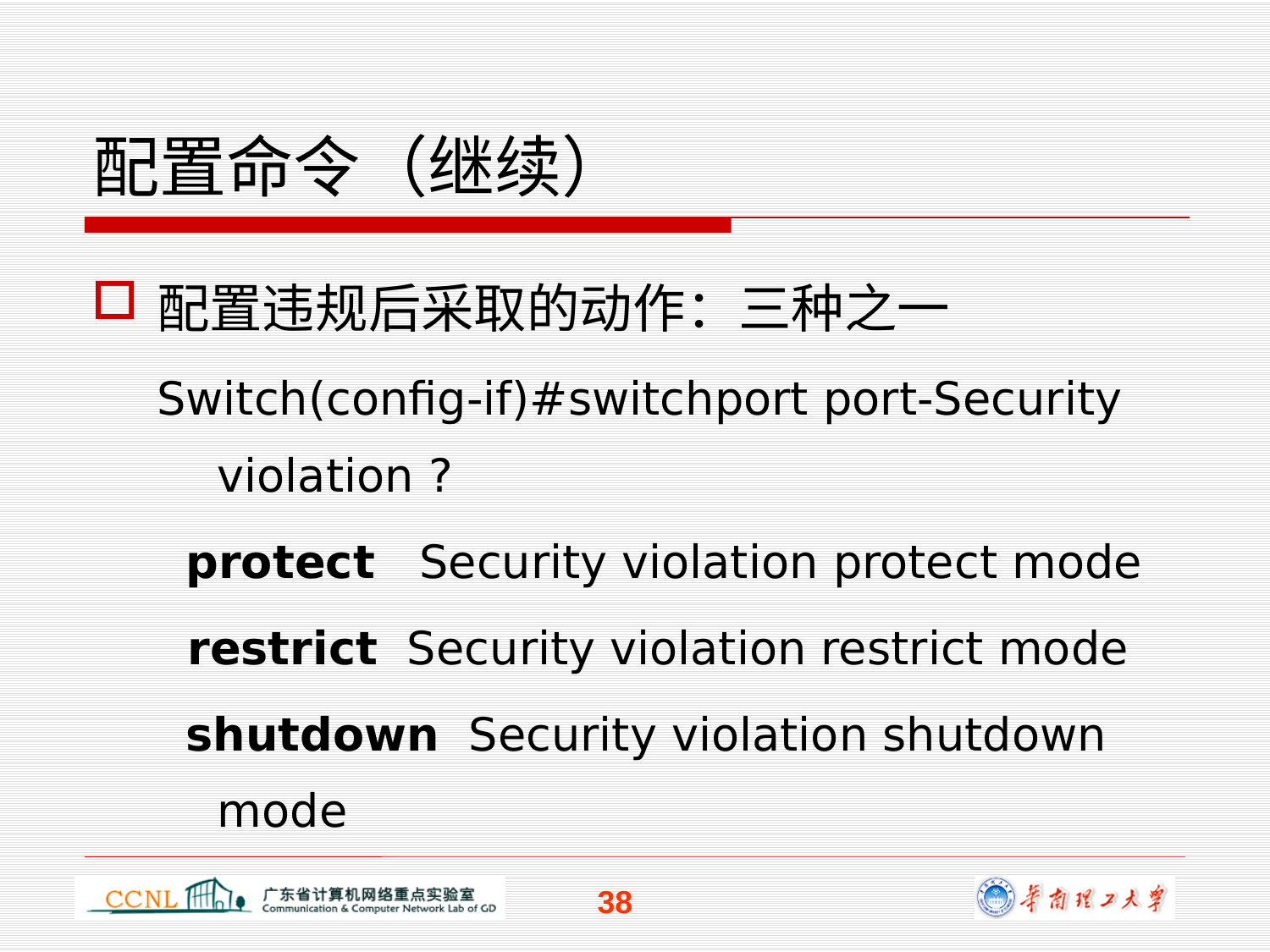

# 配置命令（继续）
配置违规后采取的动作：三种之一
Switch(config-if)#switchport port-Security violation ?
  protect   Security violation protect mode
  restrict  Security violation restrict mode
  shutdown  Security violation shutdown mode